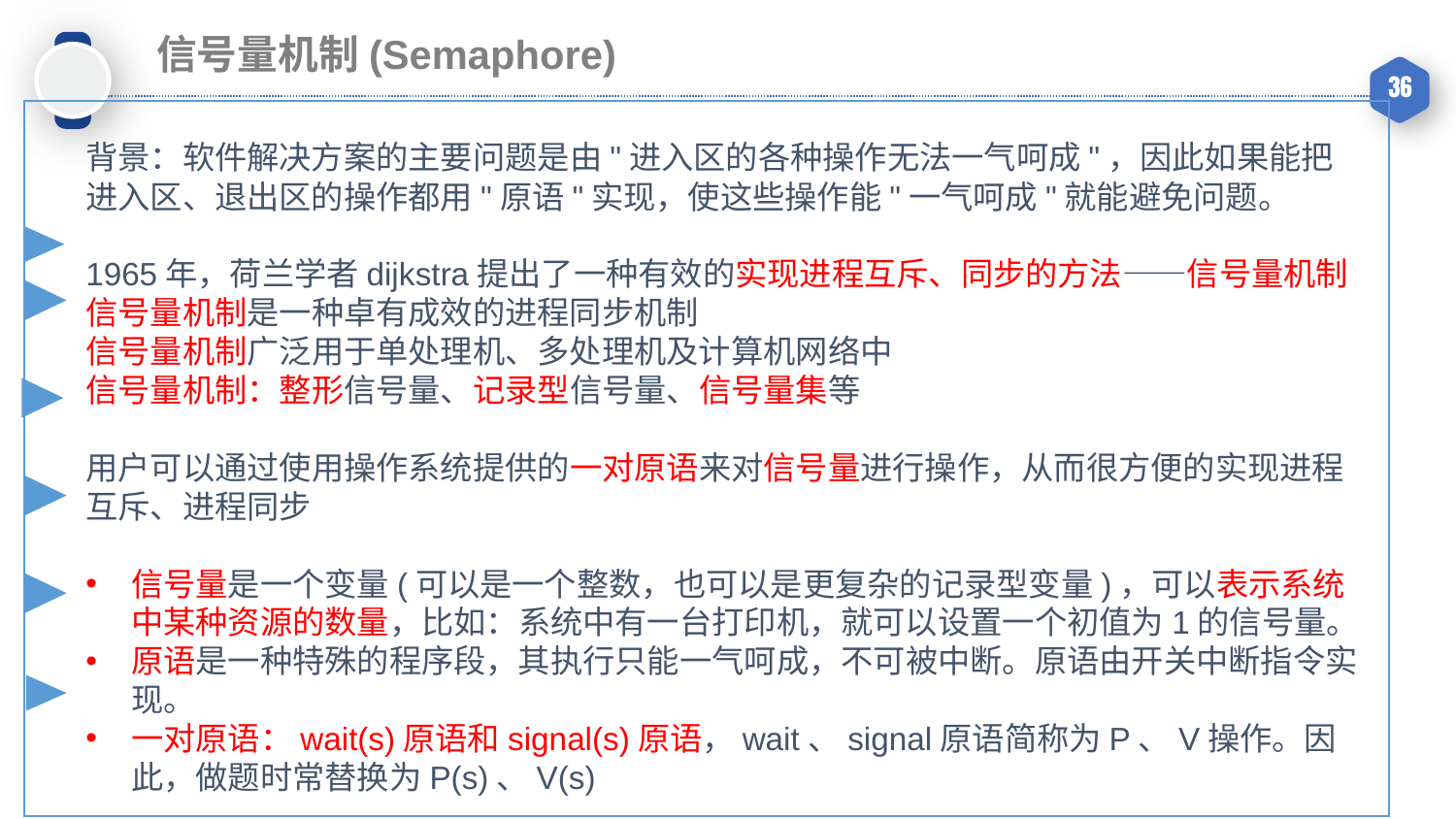

信号量机制(Semaphore)

背景：软件解决方案的主要问题是由"进入区的各种操作无法一气呵成"，因此如果能把进入区、退出区的操作都用"原语"实现，使这些操作能"一气呵成"就能避免问题。

1965年，荷兰学者dijkstra提出了一种有效的实现进程互斥、同步的方法——信号量机制
信号量机制是一种卓有成效的进程同步机制
信号量机制广泛用于单处理机、多处理机及计算机网络中
信号量机制：整形信号量、记录型信号量、信号量集等

用户可以通过使用操作系统提供的一对原语来对信号量进行操作，从而很方便的实现进程互斥、进程同步

信号量是一个变量(可以是一个整数，也可以是更复杂的记录型变量)，可以表示系统中某种资源的数量，比如：系统中有一台打印机，就可以设置一个初值为1的信号量。
原语是一种特殊的程序段，其执行只能一气呵成，不可被中断。原语由开关中断指令实现。
一对原语：wait(s)原语和signal(s)原语，wait、signal原语简称为P、V操作。因此，做题时常替换为P(s)、V(s)